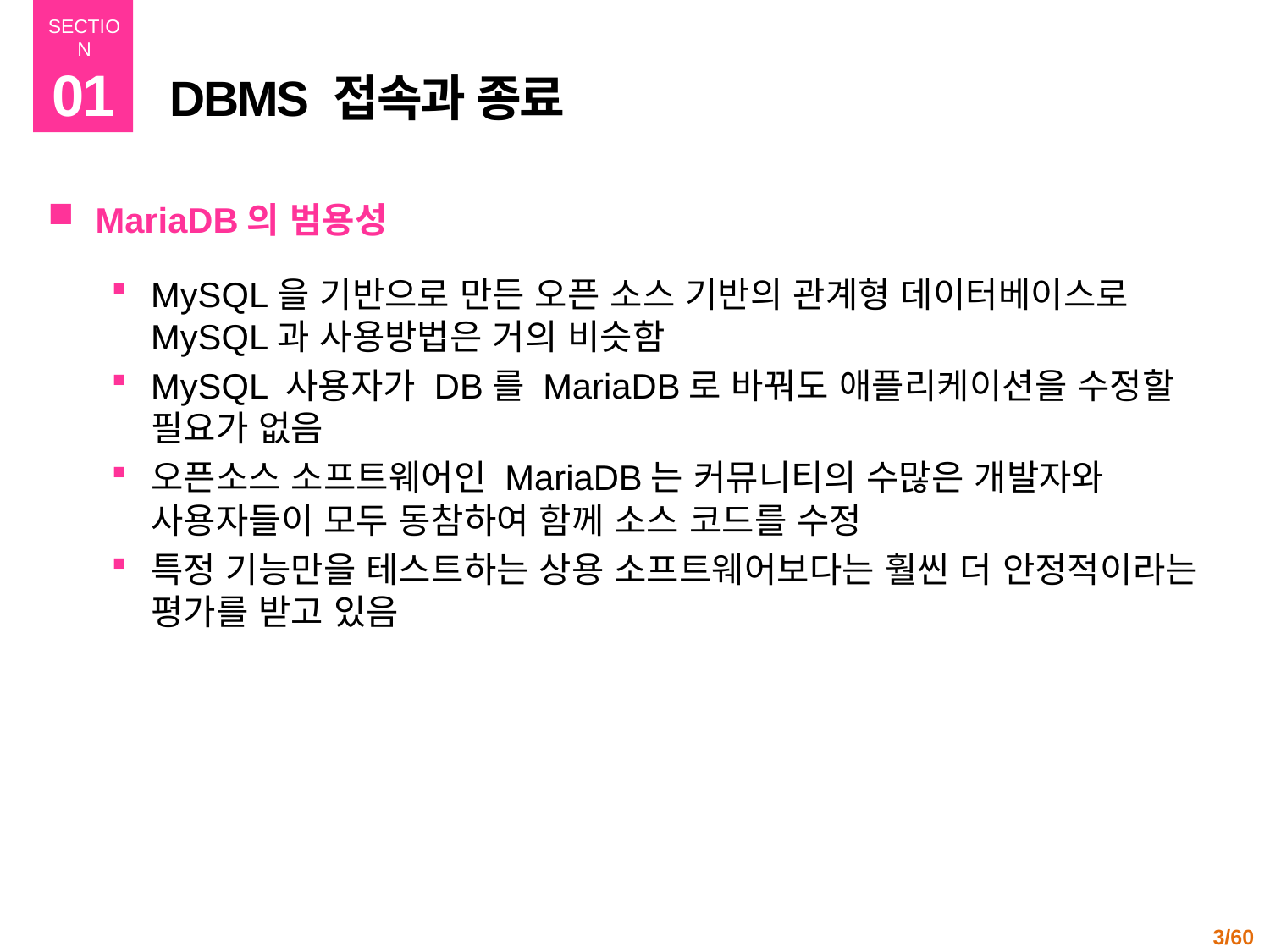

01
# DBMS 접속과 종료
MariaDB의 범용성

MySQL을 기반으로 만든 오픈 소스 기반의 관계형 데이터베이스로 MySQL과 사용방법은 거의 비슷함
MySQL 사용자가 DB를 MariaDB로 바꿔도 애플리케이션을 수정할 필요가 없음
오픈소스 소프트웨어인 MariaDB는 커뮤니티의 수많은 개발자와 사용자들이 모두 동참하여 함께 소스 코드를 수정
특정 기능만을 테스트하는 상용 소프트웨어보다는 훨씬 더 안정적이라는 평가를 받고 있음